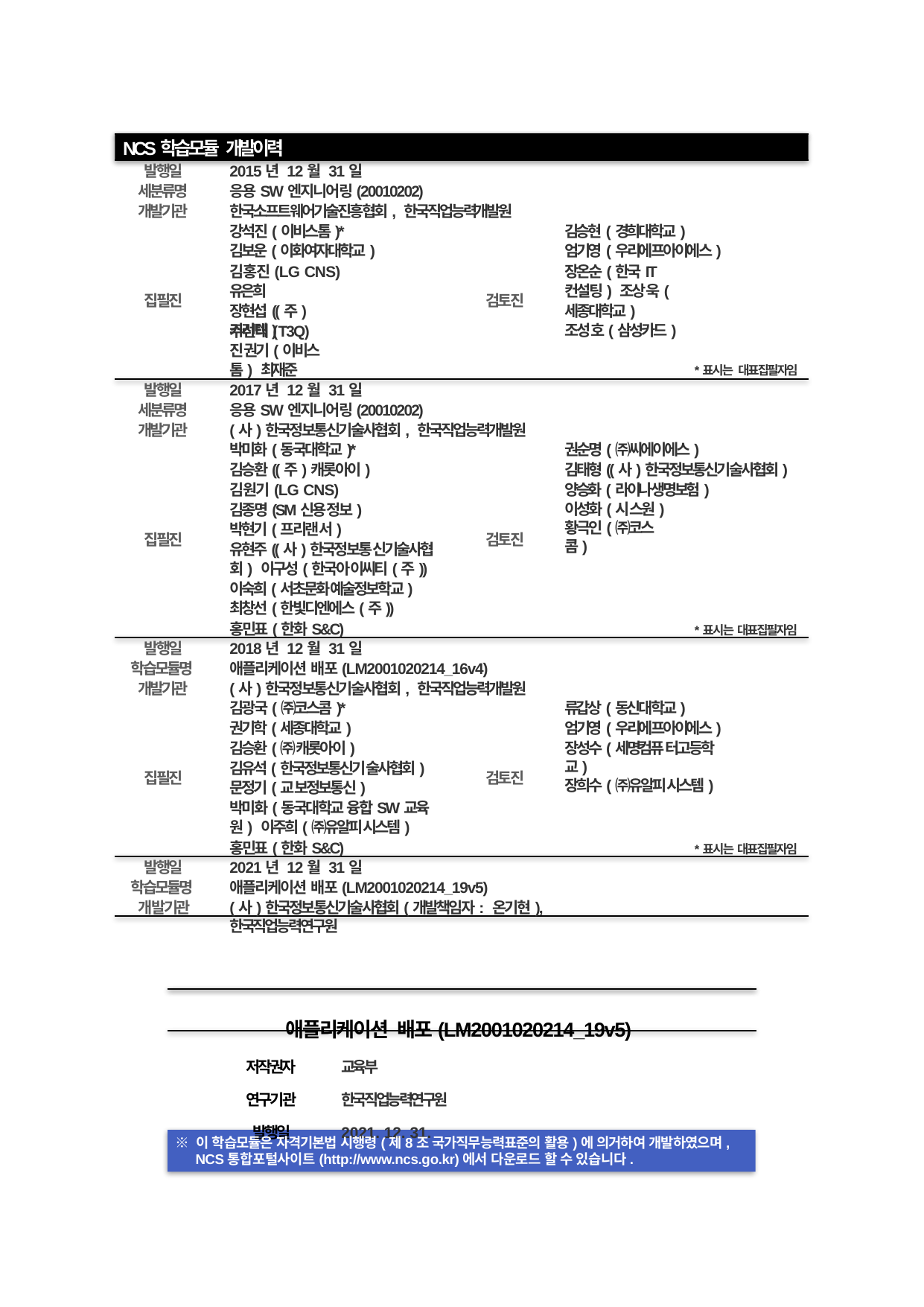

NCS학습모듈 개발이력

발행일	2015년 12월 31일
세분류명	응용SW엔지니어링(20010202)
개발기관	한국소프트웨어기술진흥협회, 한국직업능력개발원
강석진(이비스톰)*	김승현(경희대학교)
김보운(이화여자대학교)	엄기영(우리에프아이에스)
김홍진(LG CNS) 유은희
장현섭((주)커리텍)
장온순(한국IT컨설팅) 조상욱(세종대학교)
조성호(삼성카드)
집필진
검토진
주선태(T3Q)
진권기(이비스톰) 최재준
*표시는 대표집필자임

발행일	2017년 12월 31일
세분류명	응용SW엔지니어링(20010202)
개발기관	(사)한국정보통신기술사협회, 한국직업능력개발원
박미화(동국대학교)*	권순명(㈜씨에이에스)
김승환((주)캐롯아이)	김태형((사)한국정보통신기술사협회)
김원기(LG CNS)	양승화(라이나생명보험)
김종명(SM신용정보)
박현기(프리랜서)
유현주((사)한국정보통신기술사협회) 이구성(한국아이씨티(주))
이숙희(서초문화예술정보학교)
최창선(한빛디엔에스(주))
이성화(시스원)
황극인(㈜코스콤)
집필진
검토진
홍민표(한화S&C)	*표시는 대표집필자임

발행일	2018년 12월 31일
학습모듈명	애플리케이션 배포(LM2001020214_16v4)
개발기관	(사)한국정보통신기술사협회, 한국직업능력개발원
김광국(㈜코스콤)*	류갑상(동신대학교)
권기학(세종대학교)	엄기영(우리에프아이에스)
김승환(㈜캐롯아이)
김유석(한국정보통신기술사협회)
문정기(교보정보통신)
박미화(동국대학교 융합SW교육원) 이주희(㈜유알피시스템)
장성수(세명컴퓨터고등학교)
장희수(㈜유알피시스템)
집필진
검토진
홍민표(한화S&C)	*표시는 대표집필자임

발행일	2021년 12월 31일
학습모듈명	애플리케이션 배포(LM2001020214_19v5)
개발기관
(사)한국정보통신기술사협회(개발책임자: 온기현), 한국직업능력연구원

애플리케이션 배포(LM2001020214_19v5)

저작권자	교육부

연구기관	한국직업능력연구원

발행일	2021. 12. 31.

※ 이 학습모듈은 자격기본법 시행령(제8조 국가직무능력표준의 활용)에 의거하여 개발하였으며,
NCS통합포털사이트(http://www.ncs.go.kr)에서 다운로드 할 수 있습니다.